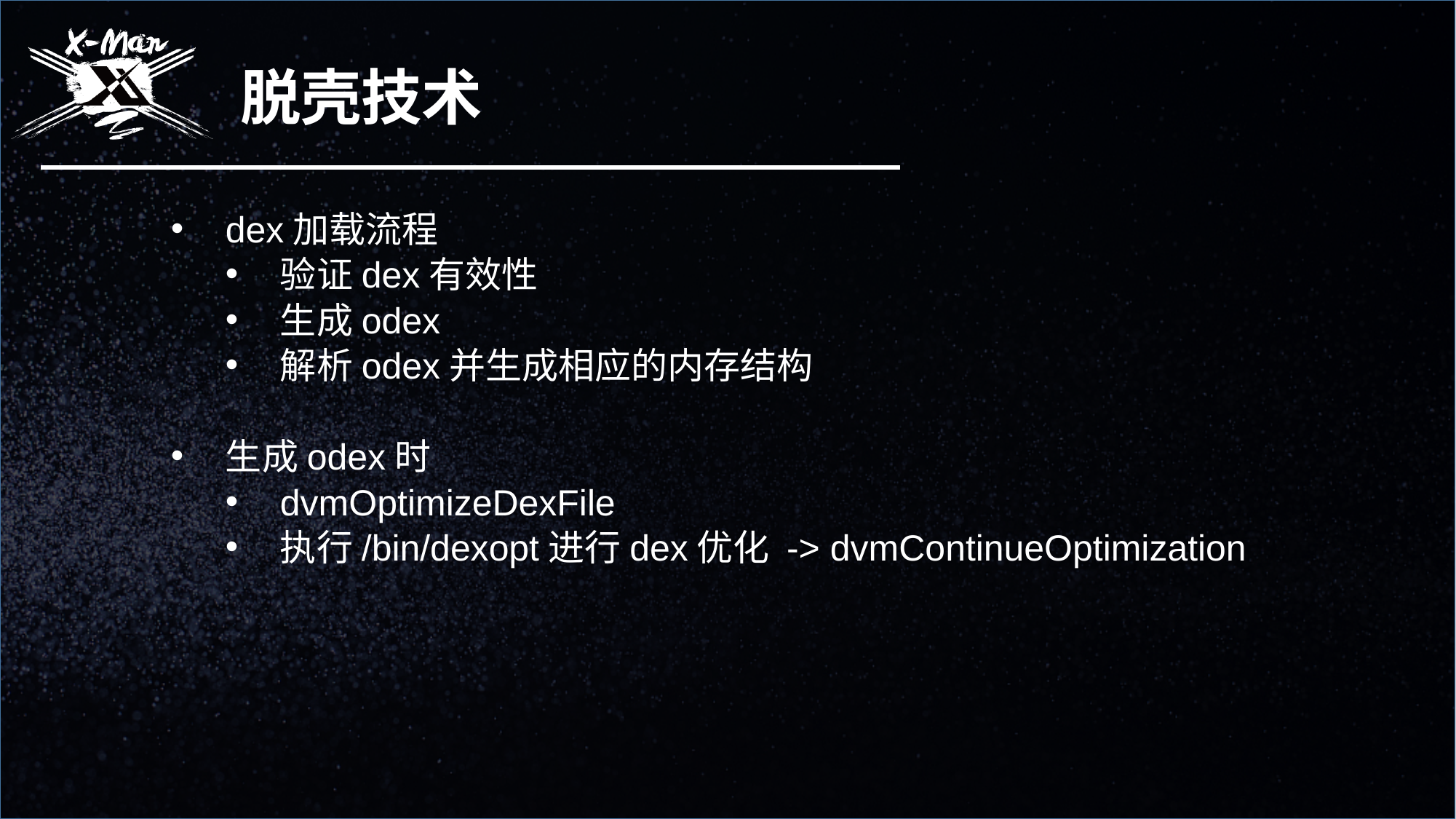

脱壳技术
dex加载流程
验证dex有效性
生成odex
解析odex并生成相应的内存结构

生成odex时
dvmOptimizeDexFile
执行/bin/dexopt进行dex优化 -> dvmContinueOptimization